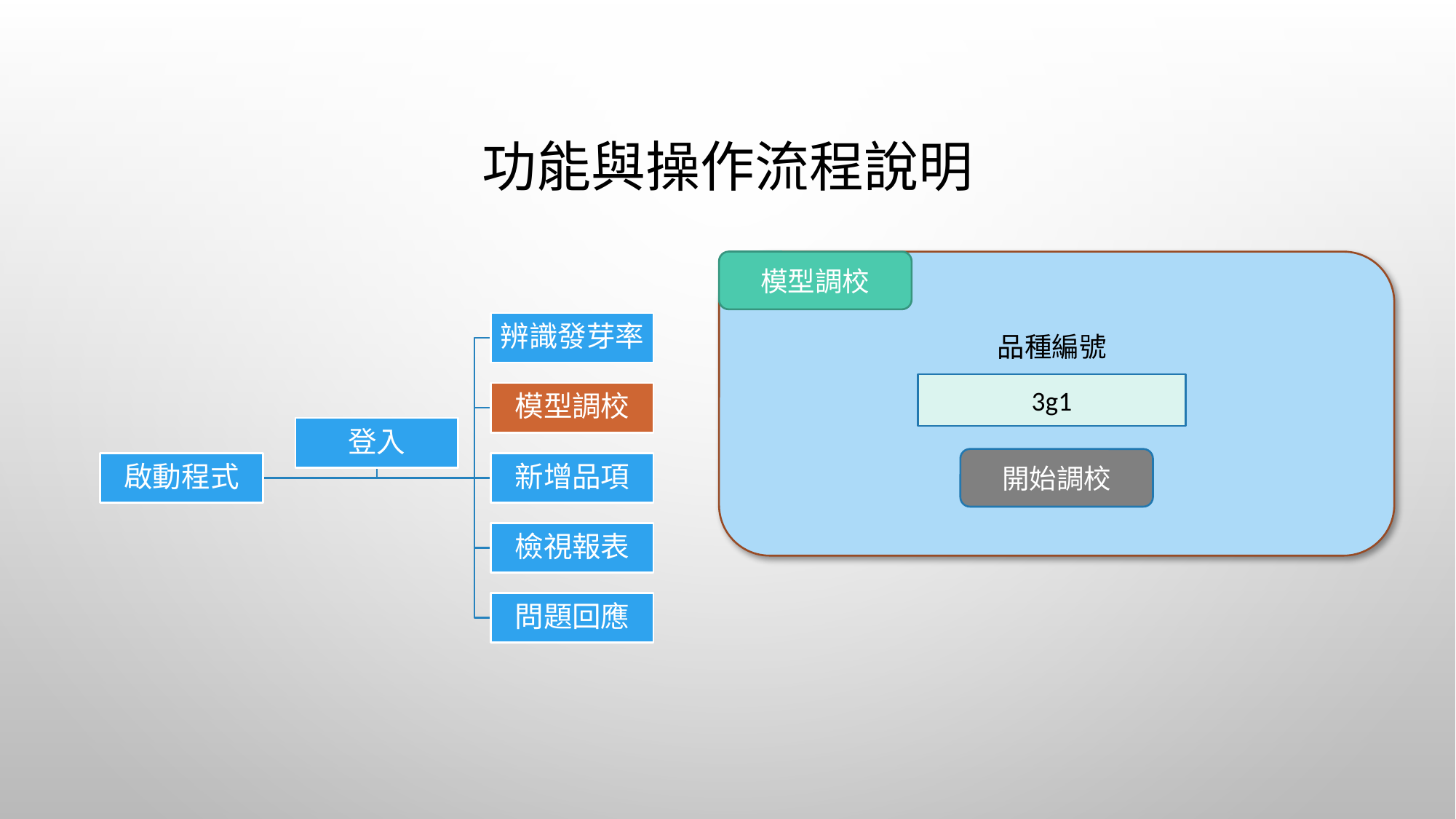

# 功能與操作流程說明
啟動程式
辨識發芽率
模型調校
新增品項
檢視報表
問題回應
登入
模型調校

品種編號
3g1
開始調校